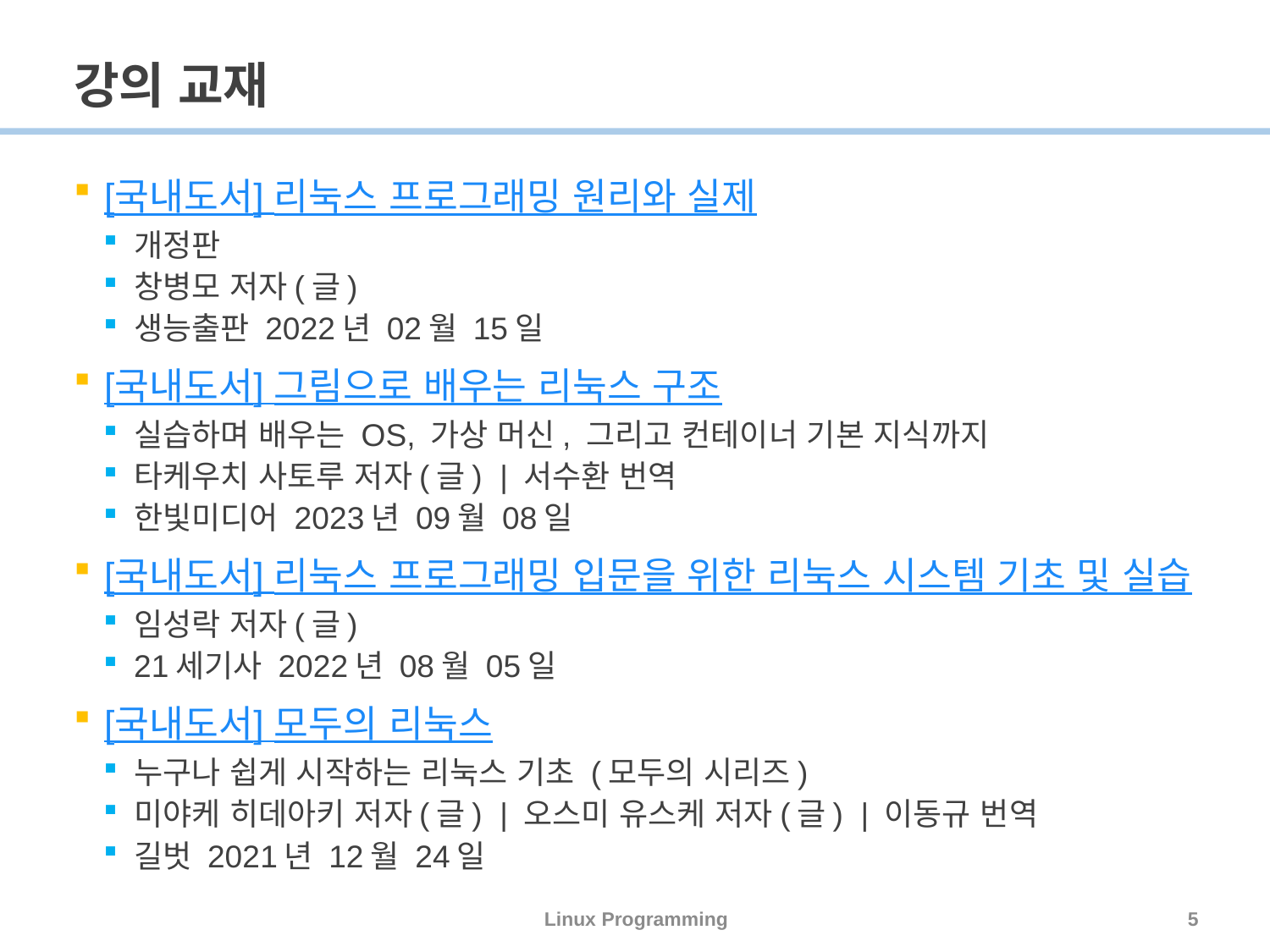

# 강의 교재
[국내도서] 리눅스 프로그래밍 원리와 실제
개정판
창병모 저자(글)
생능출판 2022년 02월 15일
[국내도서] 그림으로 배우는 리눅스 구조
실습하며 배우는 OS, 가상 머신, 그리고 컨테이너 기본 지식까지
타케우치 사토루 저자(글)  | 서수환 번역
한빛미디어 2023년 09월 08일
[국내도서] 리눅스 프로그래밍 입문을 위한 리눅스 시스템 기초 및 실습
임성락 저자(글)
21세기사 2022년 08월 05일
[국내도서] 모두의 리눅스
누구나 쉽게 시작하는 리눅스 기초 (모두의 시리즈)
미야케 히데아키 저자(글)  | 오스미 유스케 저자(글)  | 이동규 번역
길벗 2021년 12월 24일

Linux Programming
5